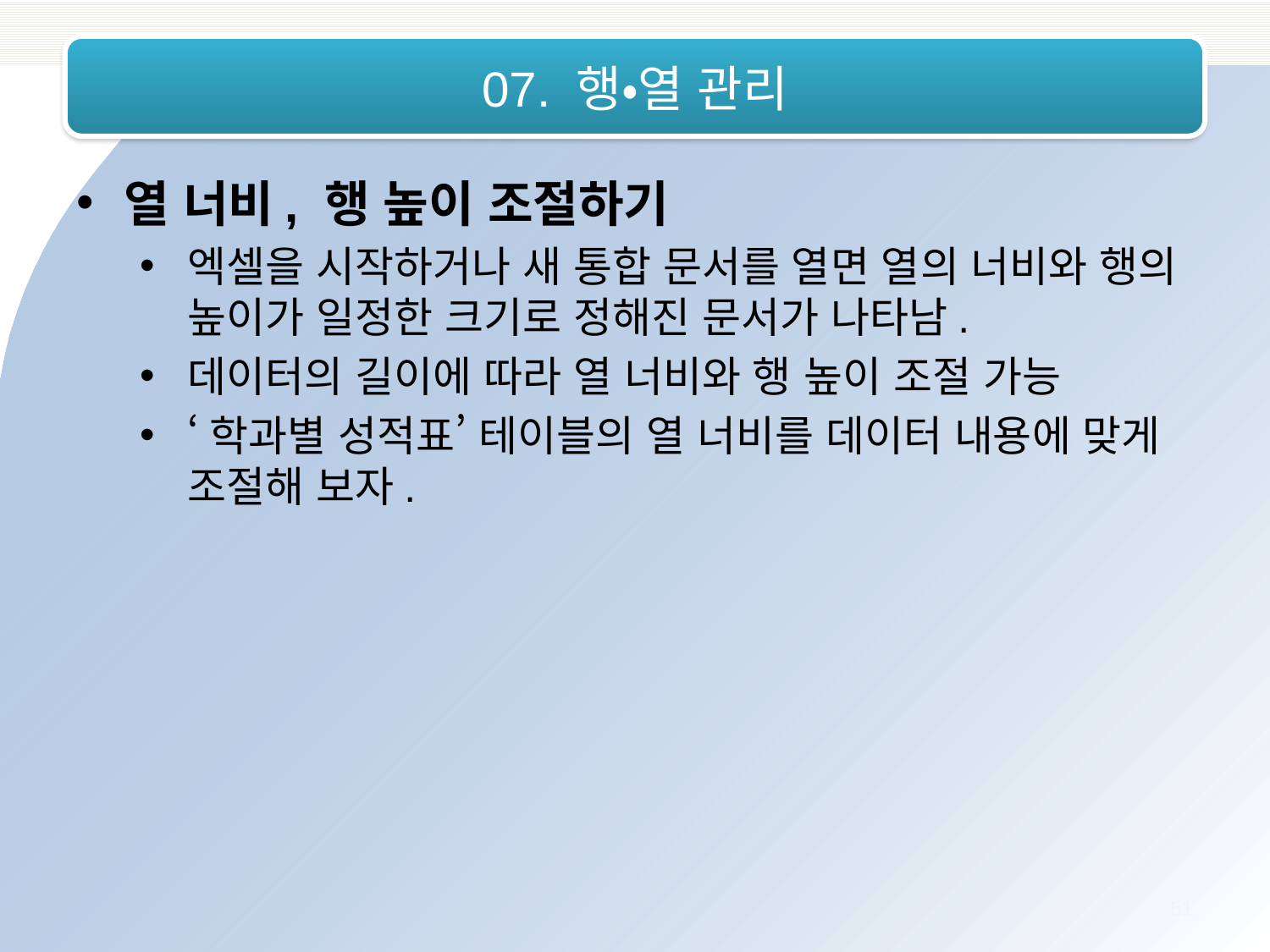

# 07. 행•열 관리
열 너비, 행 높이 조절하기
엑셀을 시작하거나 새 통합 문서를 열면 열의 너비와 행의 높이가 일정한 크기로 정해진 문서가 나타남.
데이터의 길이에 따라 열 너비와 행 높이 조절 가능
‘학과별 성적표’ 테이블의 열 너비를 데이터 내용에 맞게 조절해 보자.
51